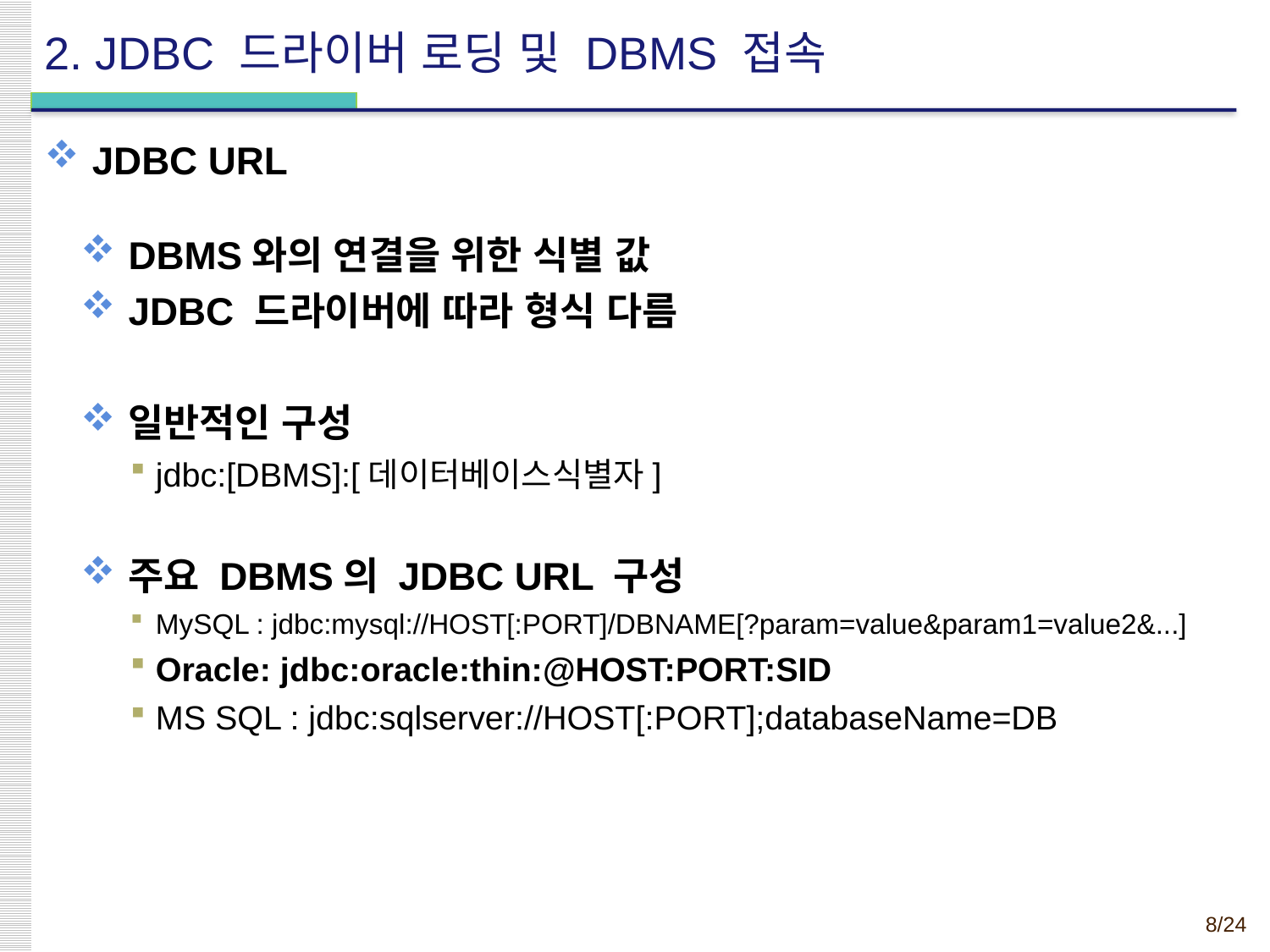

# 2. JDBC 드라이버 로딩 및 DBMS 접속
JDBC URL

DBMS와의 연결을 위한 식별 값
JDBC 드라이버에 따라 형식 다름

일반적인 구성
jdbc:[DBMS]:[데이터베이스식별자]

주요 DBMS의 JDBC URL 구성
MySQL : jdbc:mysql://HOST[:PORT]/DBNAME[?param=value&param1=value2&...]
Oracle: jdbc:oracle:thin:@HOST:PORT:SID
MS SQL : jdbc:sqlserver://HOST[:PORT];databaseName=DB